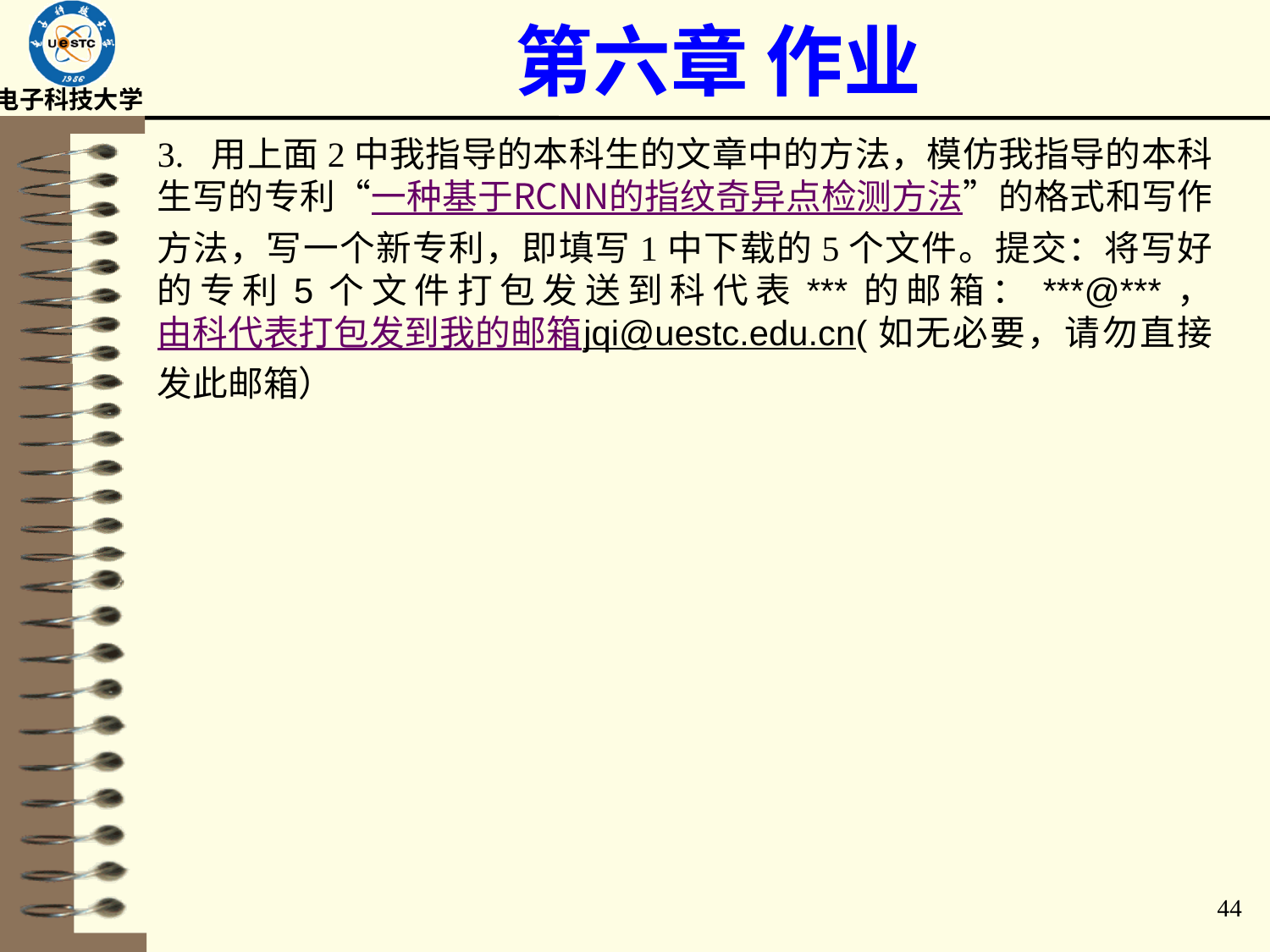

# 第六章 作业
3.  用上面2中我指导的本科生的文章中的方法，模仿我指导的本科生写的专利“一种基于RCNN的指纹奇异点检测方法”的格式和写作方法，写一个新专利，即填写1中下载的5个文件。提交：将写好的专利5个文件打包发送到科代表***的邮箱：***@***，由科代表打包发到我的邮箱jqi@uestc.edu.cn(如无必要，请勿直接发此邮箱）
44